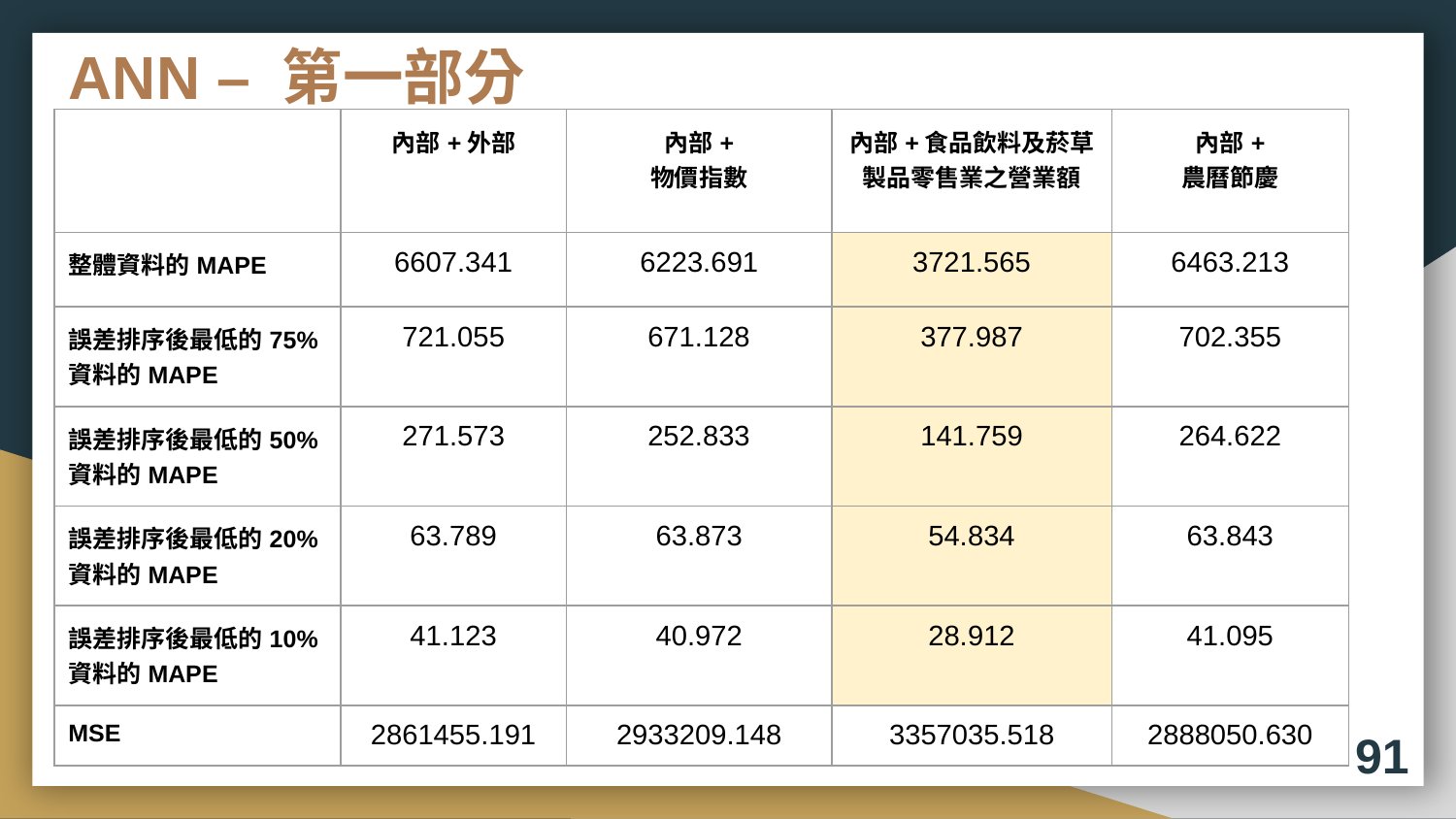

# ANN – 第一部分
|  | 內部+外部 | 內部+ 物價指數 | 內部+食品飲料及菸草製品零售業之營業額 | 內部+ 農曆節慶 |
| --- | --- | --- | --- | --- |
| 整體資料的MAPE | 6607.341 | 6223.691 | 3721.565 | 6463.213 |
| 誤差排序後最低的75%資料的MAPE | 721.055 | 671.128 | 377.987 | 702.355 |
| 誤差排序後最低的50%資料的MAPE | 271.573 | 252.833 | 141.759 | 264.622 |
| 誤差排序後最低的20%資料的MAPE | 63.789 | 63.873 | 54.834 | 63.843 |
| 誤差排序後最低的10%資料的MAPE | 41.123 | 40.972 | 28.912 | 41.095 |
| MSE | 2861455.191 | 2933209.148 | 3357035.518 | 2888050.630 |
91